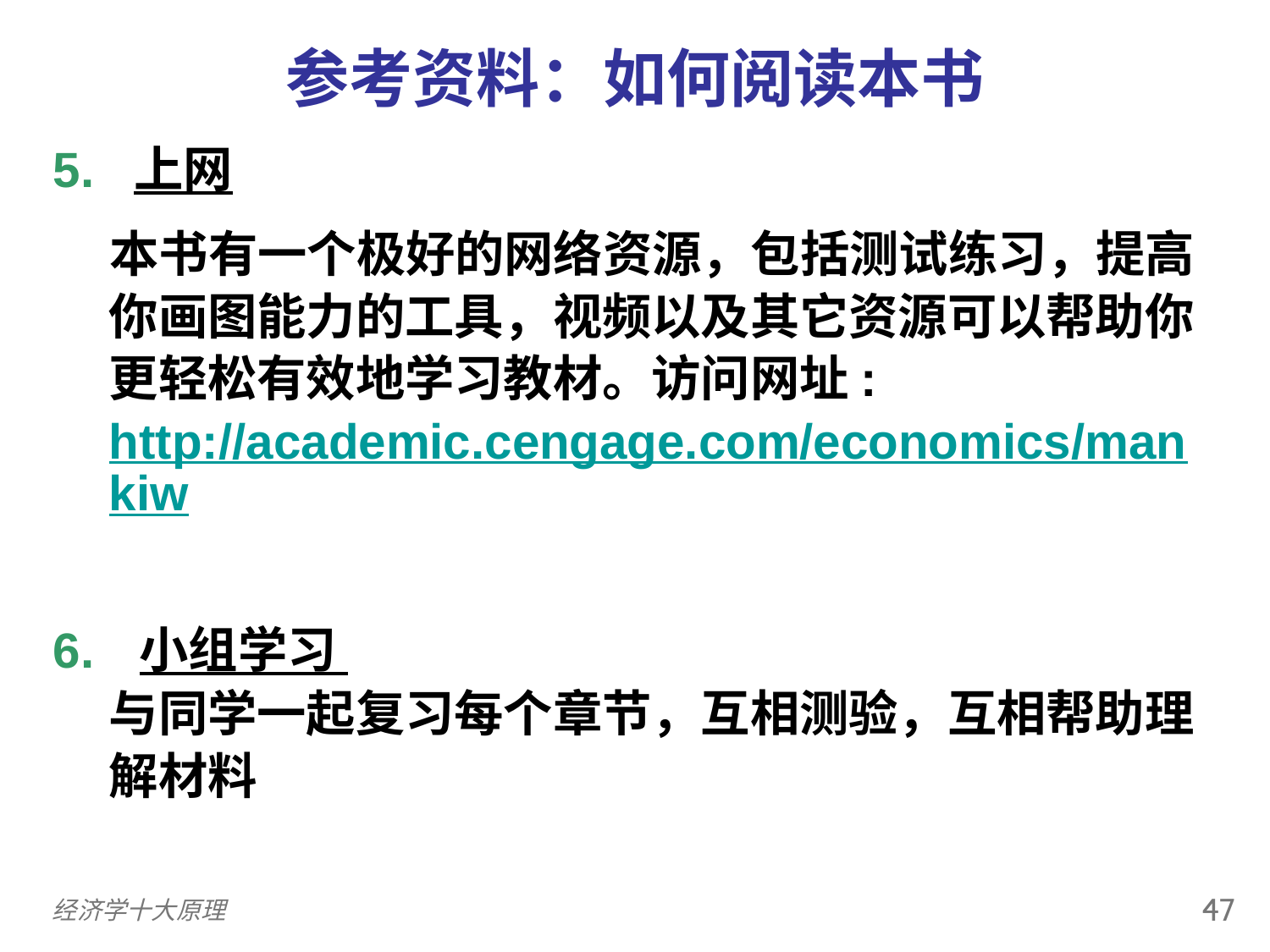

参考资料：如何阅读本书
5.  上网
    本书有一个极好的网络资源，包括测试练习，提高你画图能力的工具，视频以及其它资源可以帮助你更轻松有效地学习教材。访问网址:http://academic.cengage.com/economics/mankiw
6.  小组学习
与同学一起复习每个章节，互相测验，互相帮助理解材料
47
经济学十大原理